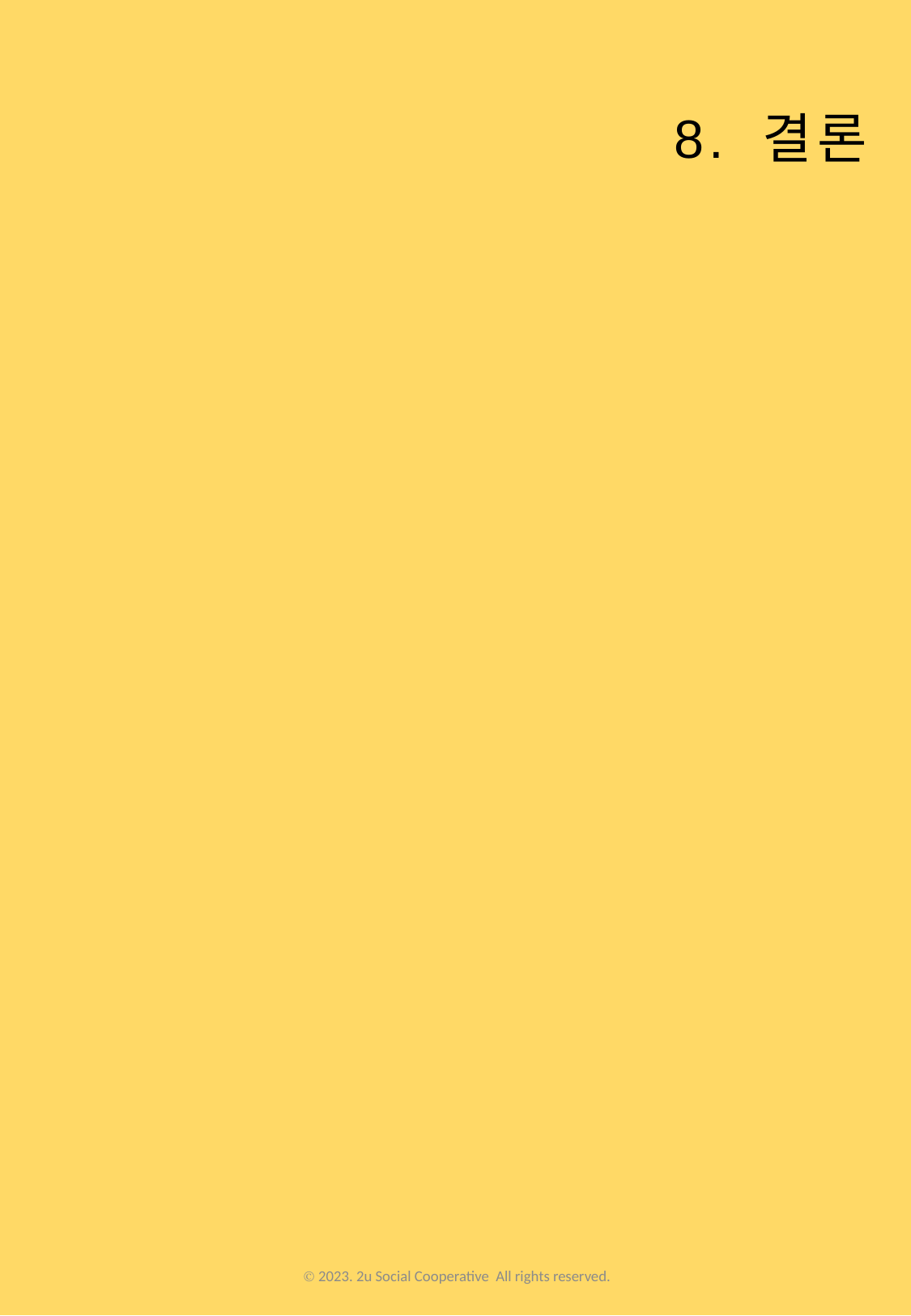

8. 결론

Ⓒ 2023. 2u Social Cooperative  All rights reserved.